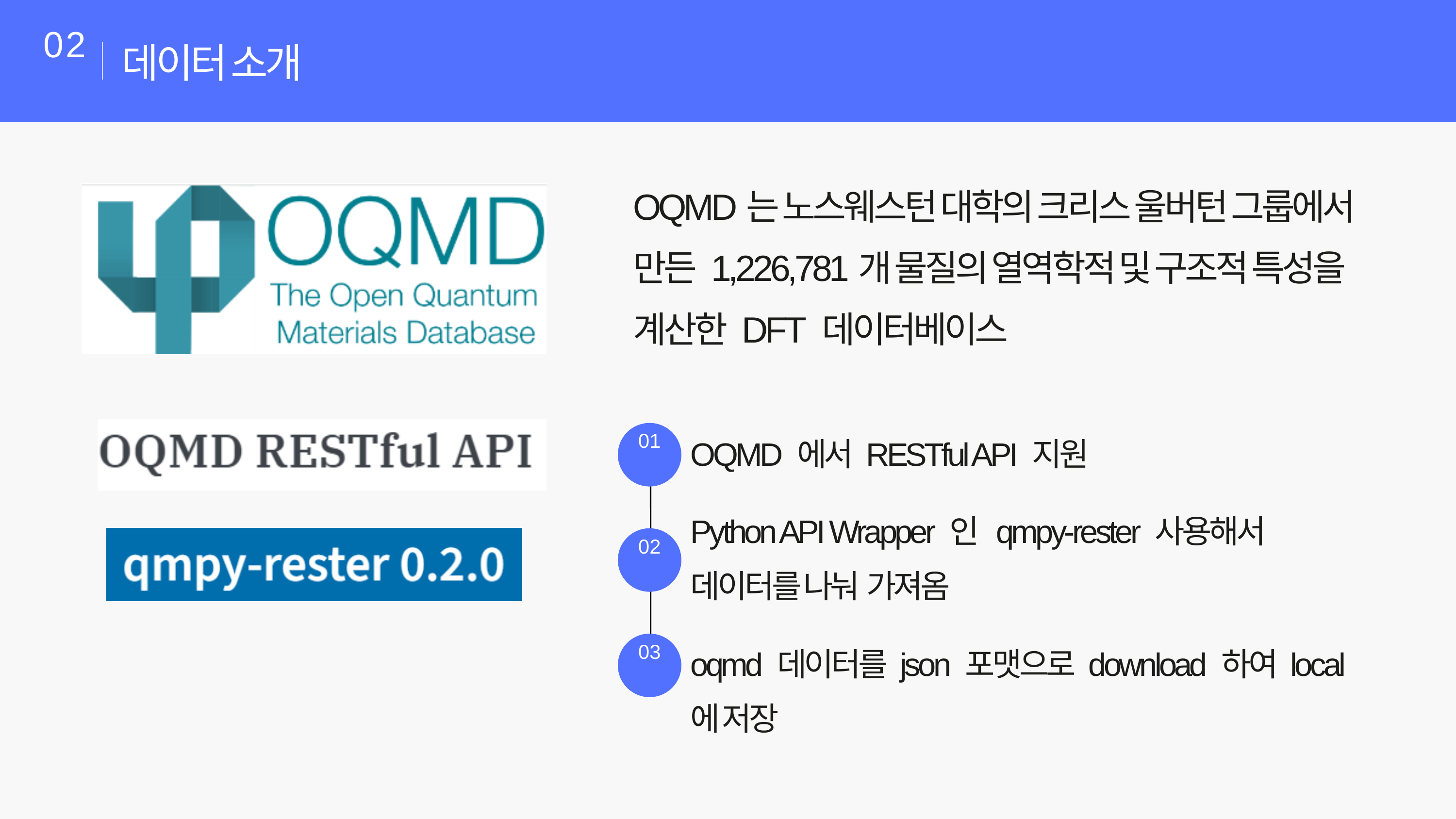

데이터 소개

02

OQMD는 노스웨스턴 대학의 크리스 울버턴 그룹에서 만든 1,226,781개 물질의 열역학적 및 구조적 특성을 계산한 DFT 데이터베이스

OQMD 에서 RESTful API 지원

01

Python API Wrapper 인  qmpy-rester 사용해서 데이터를 나눠  가져옴

02
oqmd 데이터를 json 포맷으로 download 하여 local에 저장

03